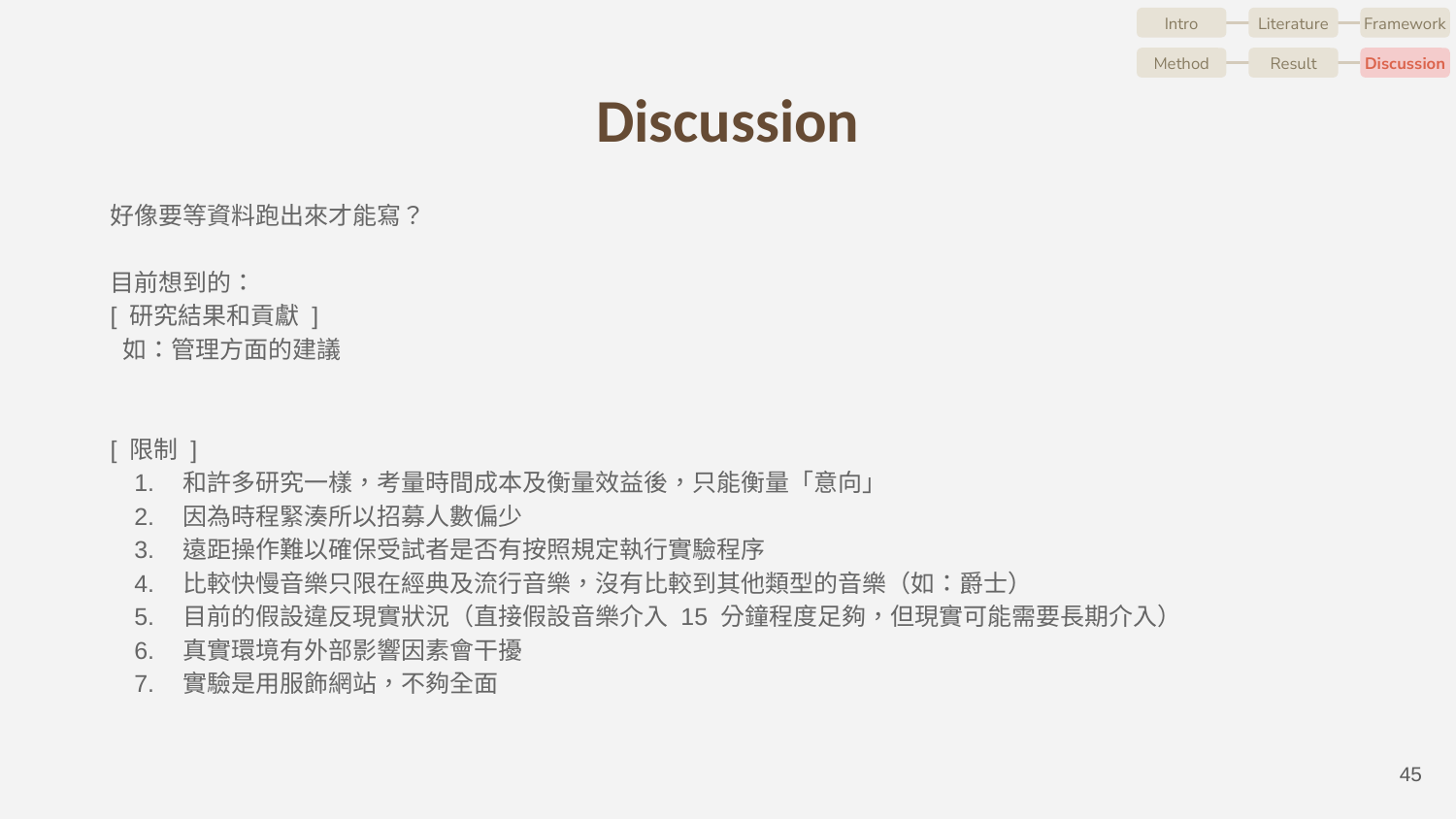

Intro
Literature
Framework
Method
Result
Discussion
# Discussion
好像要等資料跑出來才能寫？

目前想到的：
[ 研究結果和貢獻 ]
 如：管理方面的建議

[ 限制 ]
和許多研究一樣，考量時間成本及衡量效益後，只能衡量「意向」
因為時程緊湊所以招募人數偏少
遠距操作難以確保受試者是否有按照規定執行實驗程序
比較快慢音樂只限在經典及流行音樂，沒有比較到其他類型的音樂（如：爵士）
目前的假設違反現實狀況（直接假設音樂介入 15 分鐘程度足夠，但現實可能需要長期介入）
真實環境有外部影響因素會干擾
實驗是用服飾網站，不夠全面
45